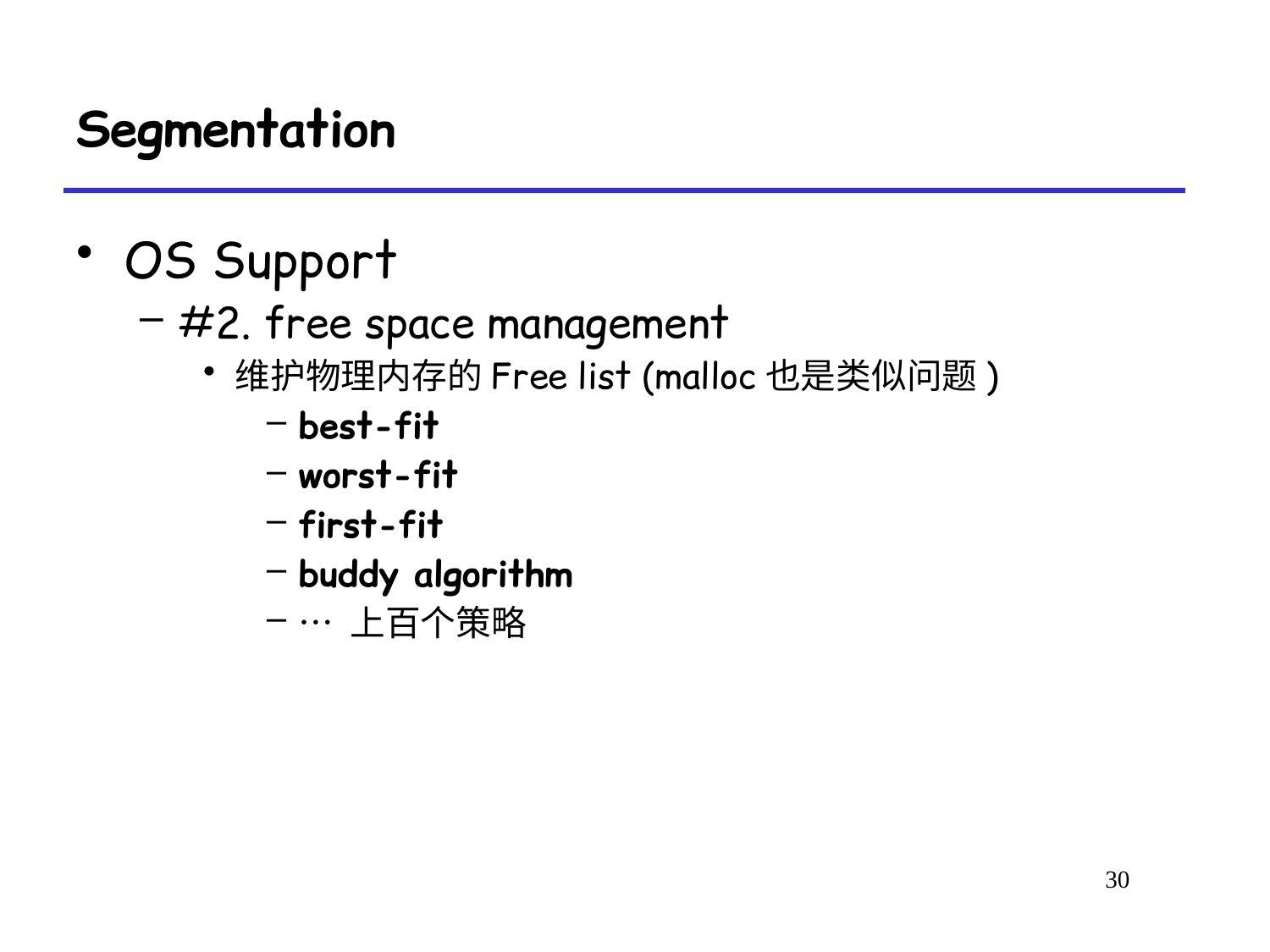

# Segmentation
OS Support
#2. free space management
维护物理内存的Free list (malloc也是类似问题)
best-fit
worst-fit
first-fit
buddy algorithm
… 上百个策略

30